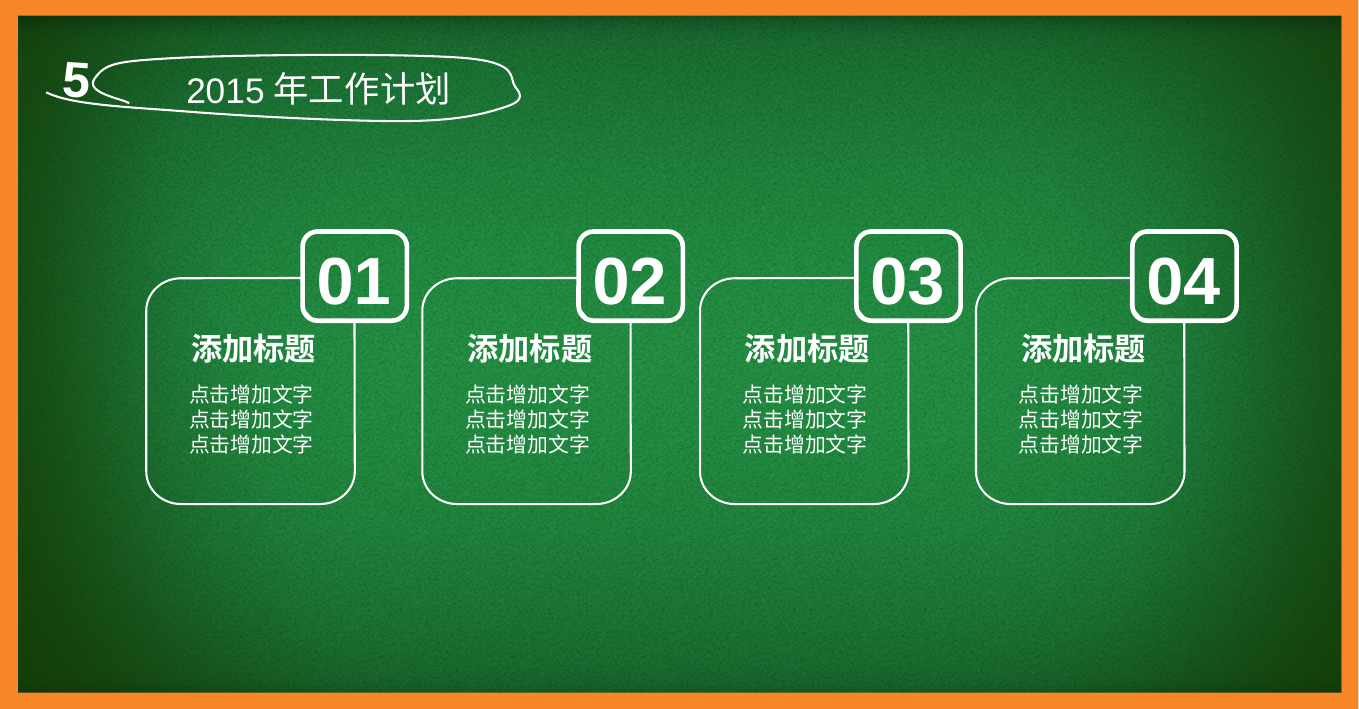

5
2015年工作计划
01

添加标题
点击增加文字
点击增加文字
点击增加文字
02

添加标题
点击增加文字
点击增加文字
点击增加文字
03

添加标题
点击增加文字
点击增加文字
点击增加文字
04

添加标题
点击增加文字
点击增加文字
点击增加文字